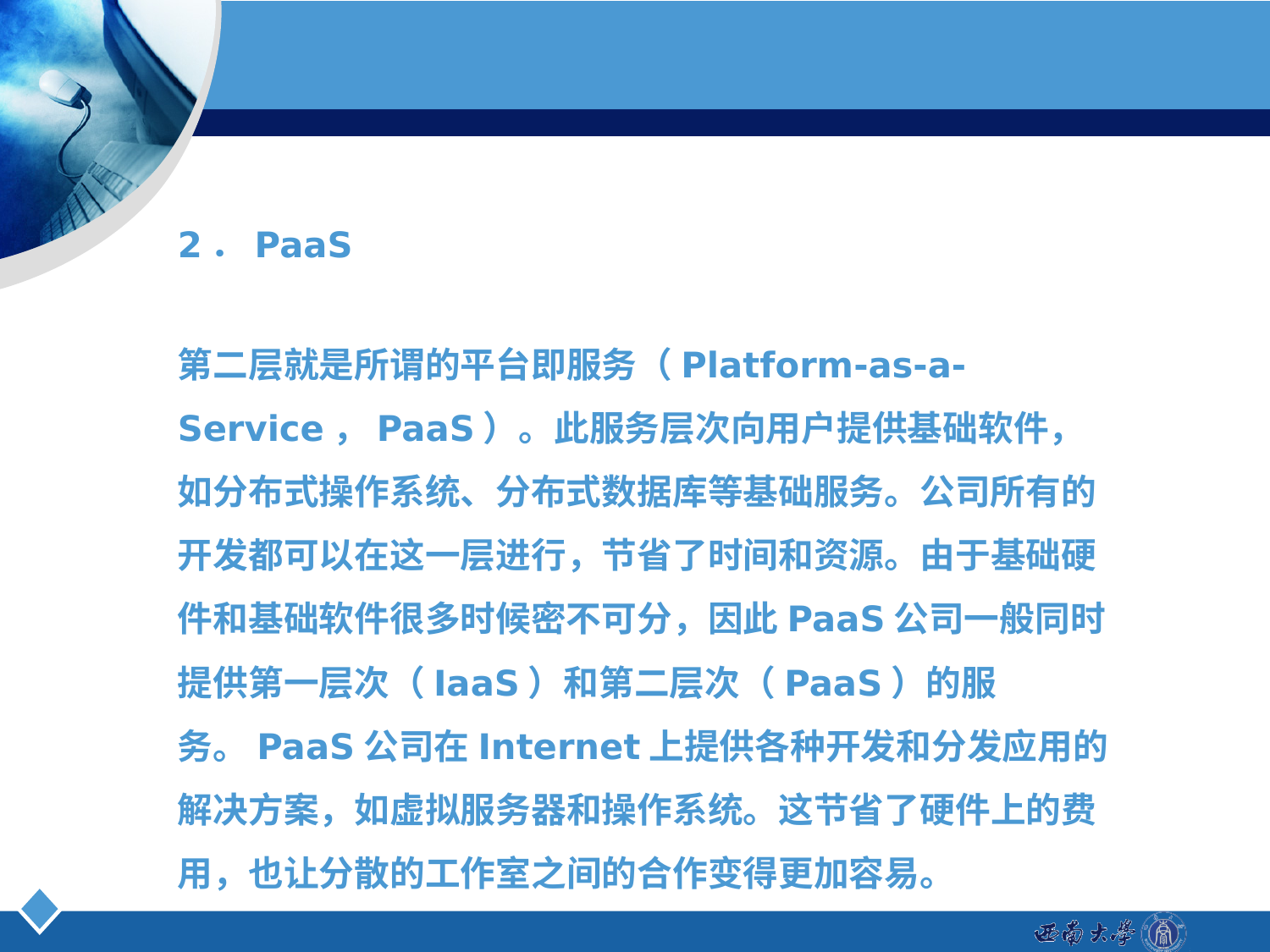

2．PaaS

第二层就是所谓的平台即服务（Platform-as-a-Service，PaaS）。此服务层次向用户提供基础软件，如分布式操作系统、分布式数据库等基础服务。公司所有的开发都可以在这一层进行，节省了时间和资源。由于基础硬件和基础软件很多时候密不可分，因此PaaS公司一般同时提供第一层次（IaaS）和第二层次（PaaS）的服务。PaaS公司在Internet上提供各种开发和分发应用的解决方案，如虚拟服务器和操作系统。这节省了硬件上的费用，也让分散的工作室之间的合作变得更加容易。